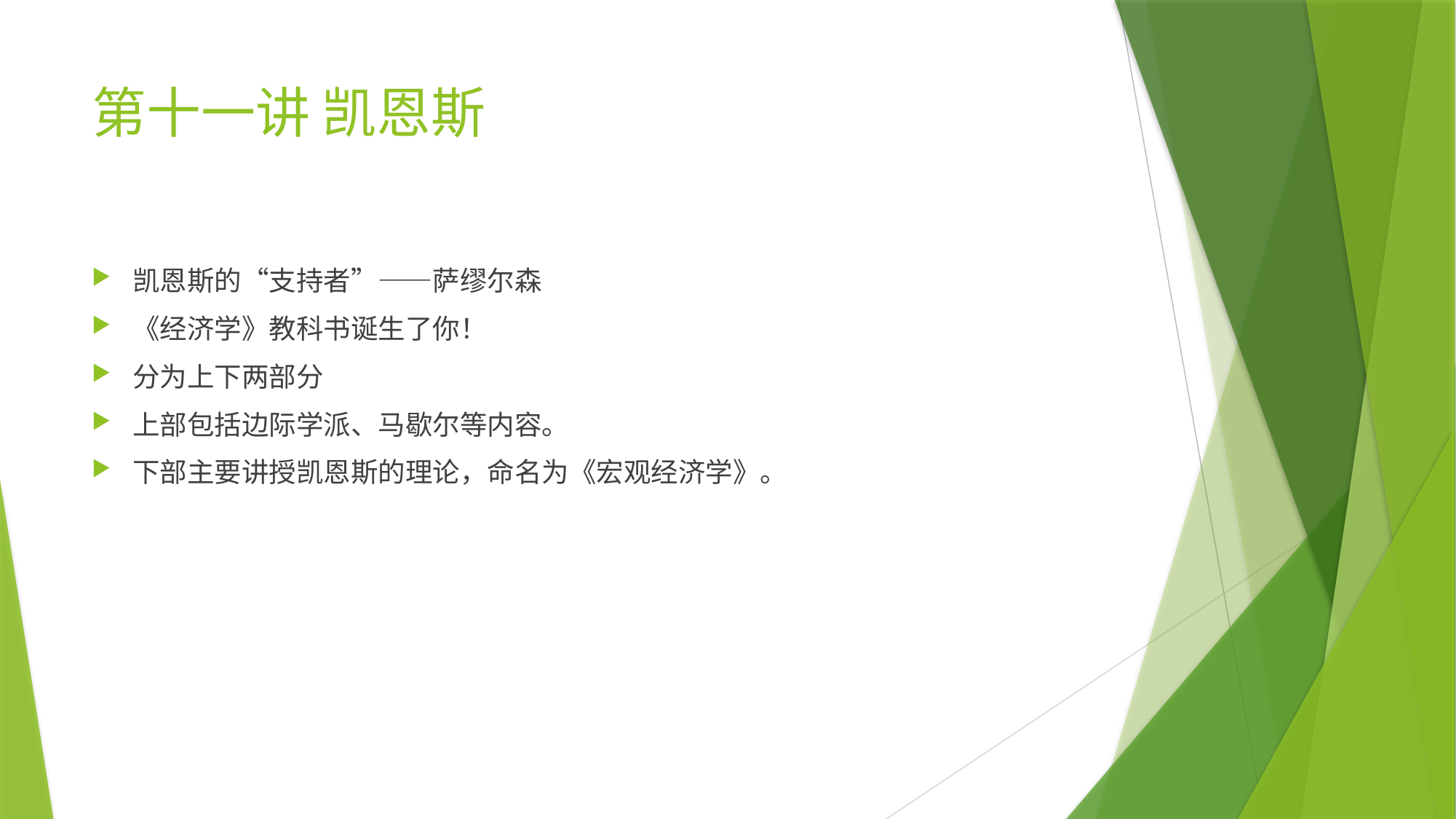

# 第十一讲 凯恩斯
凯恩斯的“支持者”——萨缪尔森
《经济学》教科书诞生了你！
分为上下两部分
上部包括边际学派、马歇尔等内容。
下部主要讲授凯恩斯的理论，命名为《宏观经济学》。